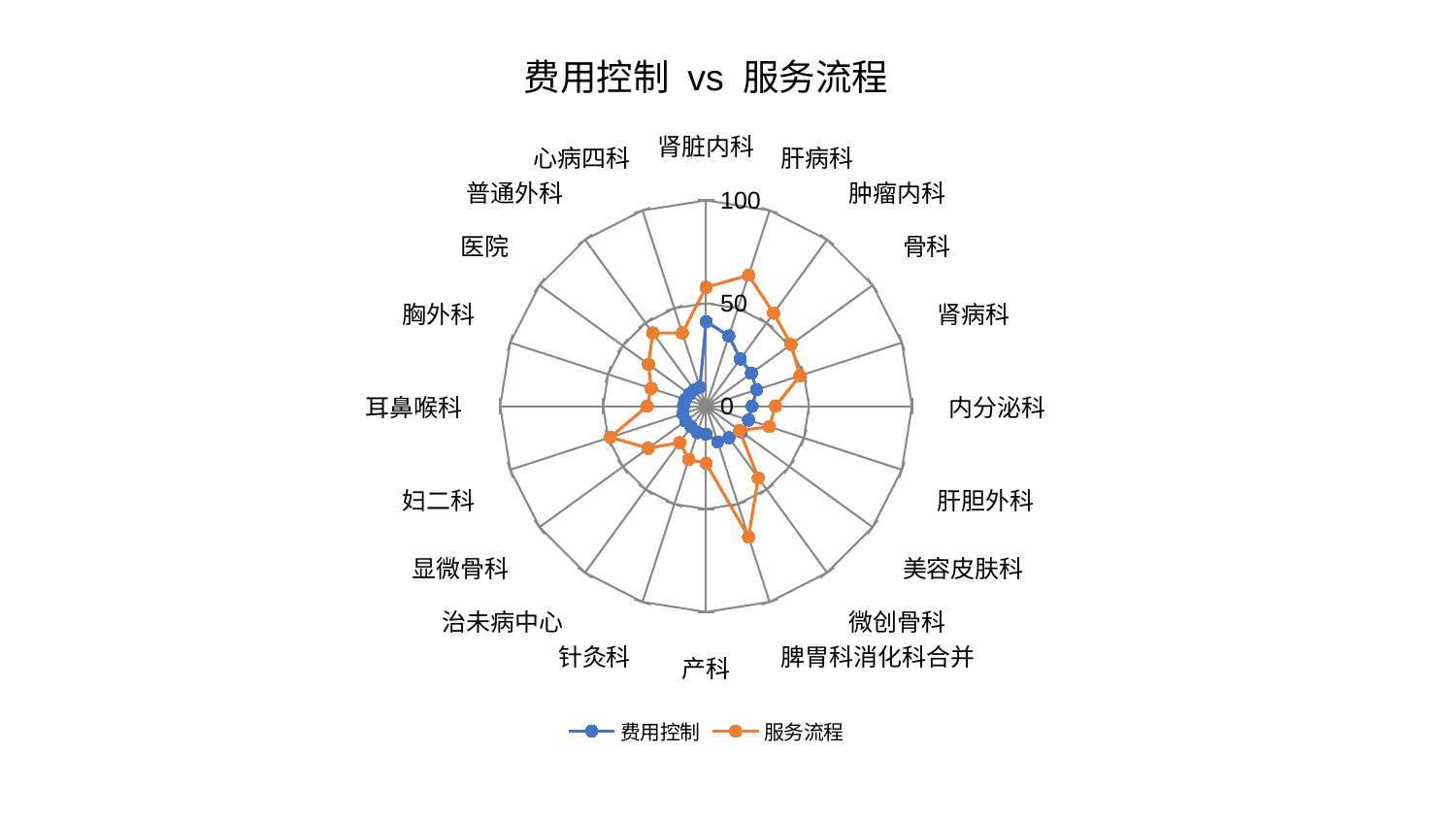

### Chart: 费用控制 vs 服务流程

| Category | 费用控制 | 服务流程 |
|---|---|---|
| 肾脏内科 | 41.12187550715768 | 57.81962633465638 |
| 肝病科 | 35.89610991140409 | 66.88698760731768 |
| 肿瘤内科 | 28.336431019676546 | 55.840243165956586 |
| 骨科 | 27.238631754078714 | 51.05279774069006 |
| 肾病科 | 25.896974700696326 | 47.9337057847014 |
| 内分泌科 | 22.359528333673072 | 33.70906988559757 |
| 肝胆外科 | 21.70591880075134 | 32.304752895857995 |
| 美容皮肤科 | 21.07178563132559 | 20.175932493779243 |
| 微创骨科 | 18.97191159160176 | 43.15465358341986 |
| 脾胃科消化科合并 | 18.22412605021536 | 66.8736895068678 |
| 产科 | 13.551038809933805 | 27.79112696030824 |
| 针灸科 | 13.485852576570748 | 27.112507999888496 |
| 治未病中心 | 12.36677532898936 | 21.882103935751992 |
| 显微骨科 | 12.288499125105526 | 34.752120795475 |
| 妇二科 | 11.839469608396618 | 48.937727601505294 |
| 耳鼻喉科 | 10.978514442225608 | 28.613676323519435 |
| 胸外科 | 10.601286761681711 | 28.057979400788447 |
| 医院 | 9.988977781359775 | 34.60490143128216 |
| 普通外科 | 9.74110823843627 | 44.020487899646966 |
| 心病四科 | 9.681313396816448 | 37.39181157458385 |
111